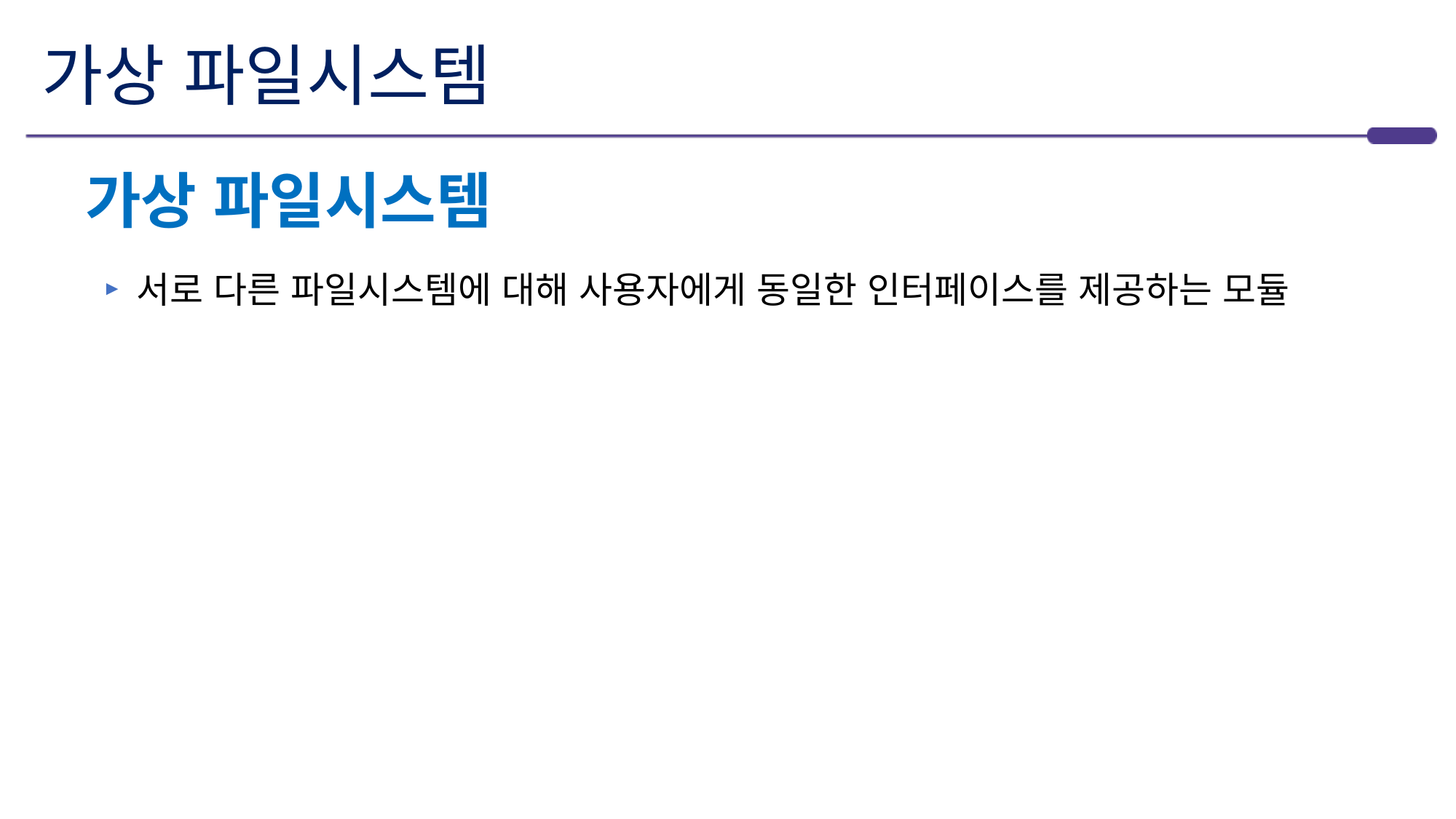

# 가상 파일시스템
가상 파일시스템
서로 다른 파일시스템에 대해 사용자에게 동일한 인터페이스를 제공하는 모듈